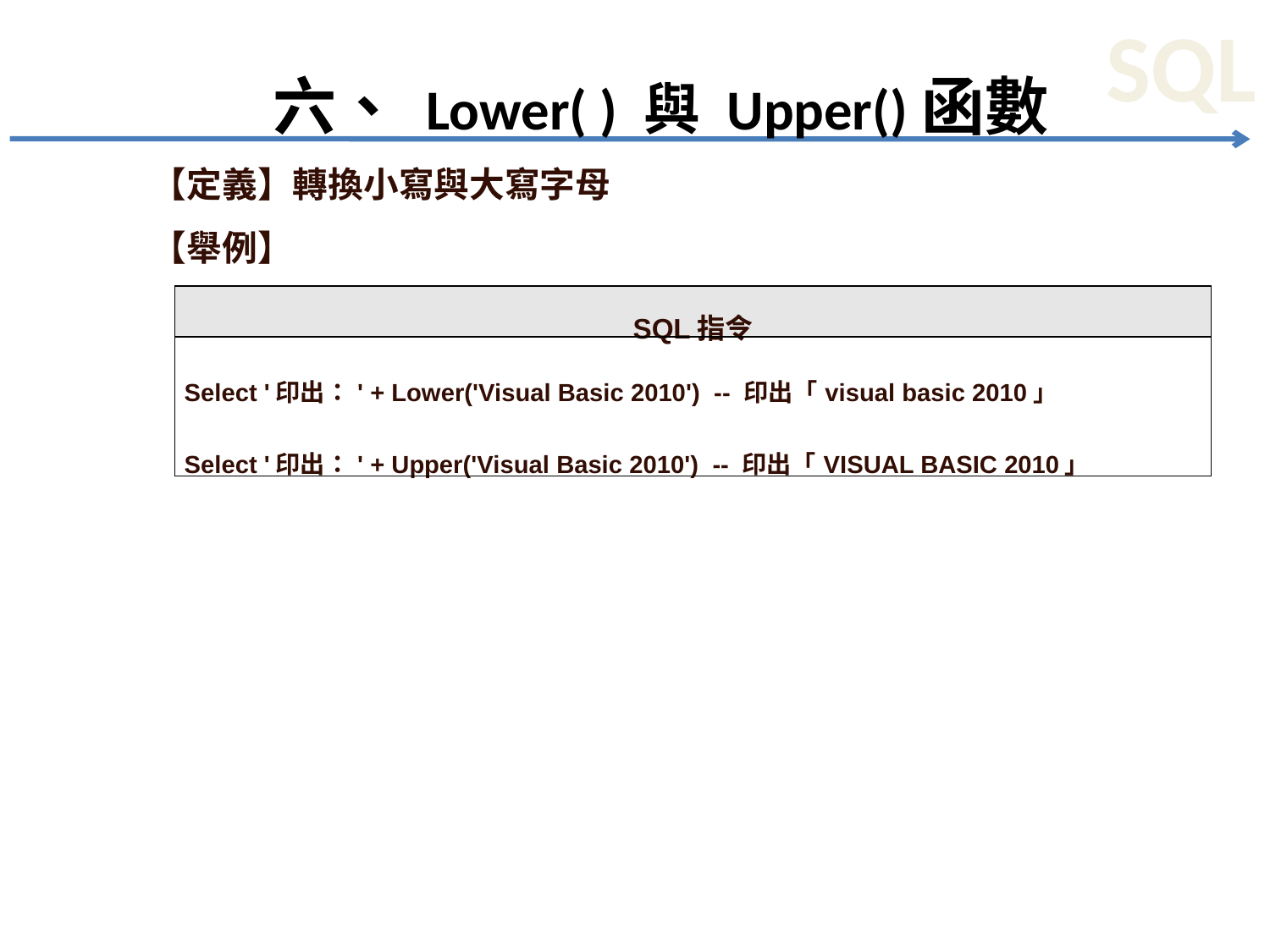

# 六、 Lower( ) 與 Upper()函數
【定義】轉換小寫與大寫字母
【舉例】
| SQL指令 |
| --- |
| Select '印出：' + Lower('Visual Basic 2010') -- 印出「visual basic 2010」 Select '印出：' + Upper('Visual Basic 2010') -- 印出「VISUAL BASIC 2010」 |